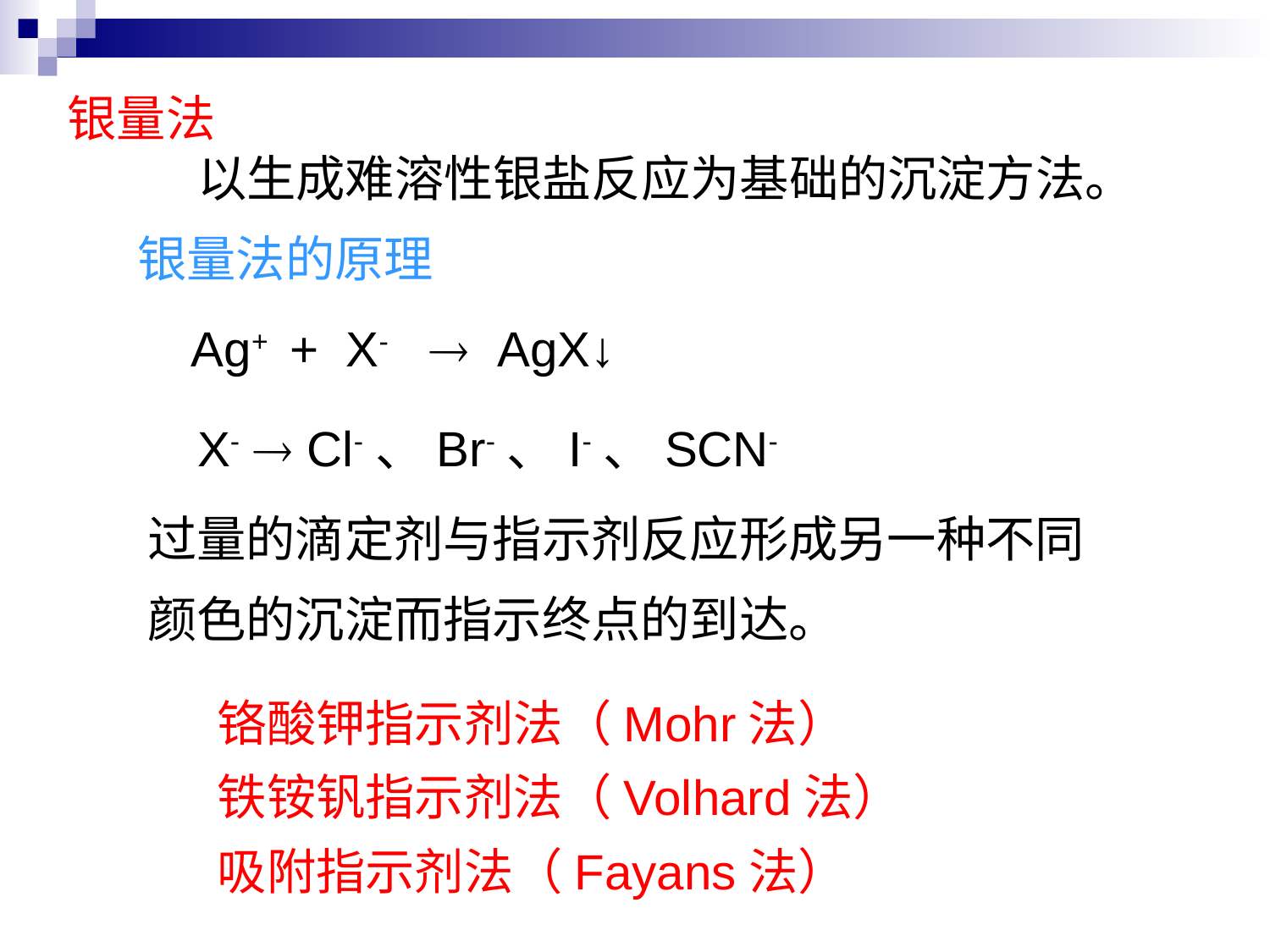

银量法
以生成难溶性银盐反应为基础的沉淀方法。
银量法的原理
 Ag+  +  X-   →  AgX↓
X- → Cl-、Br-、I-、SCN-
过量的滴定剂与指示剂反应形成另一种不同颜色的沉淀而指示终点的到达。
铬酸钾指示剂法（Mohr法）
铁铵钒指示剂法（Volhard法）
吸附指示剂法（Fayans法）